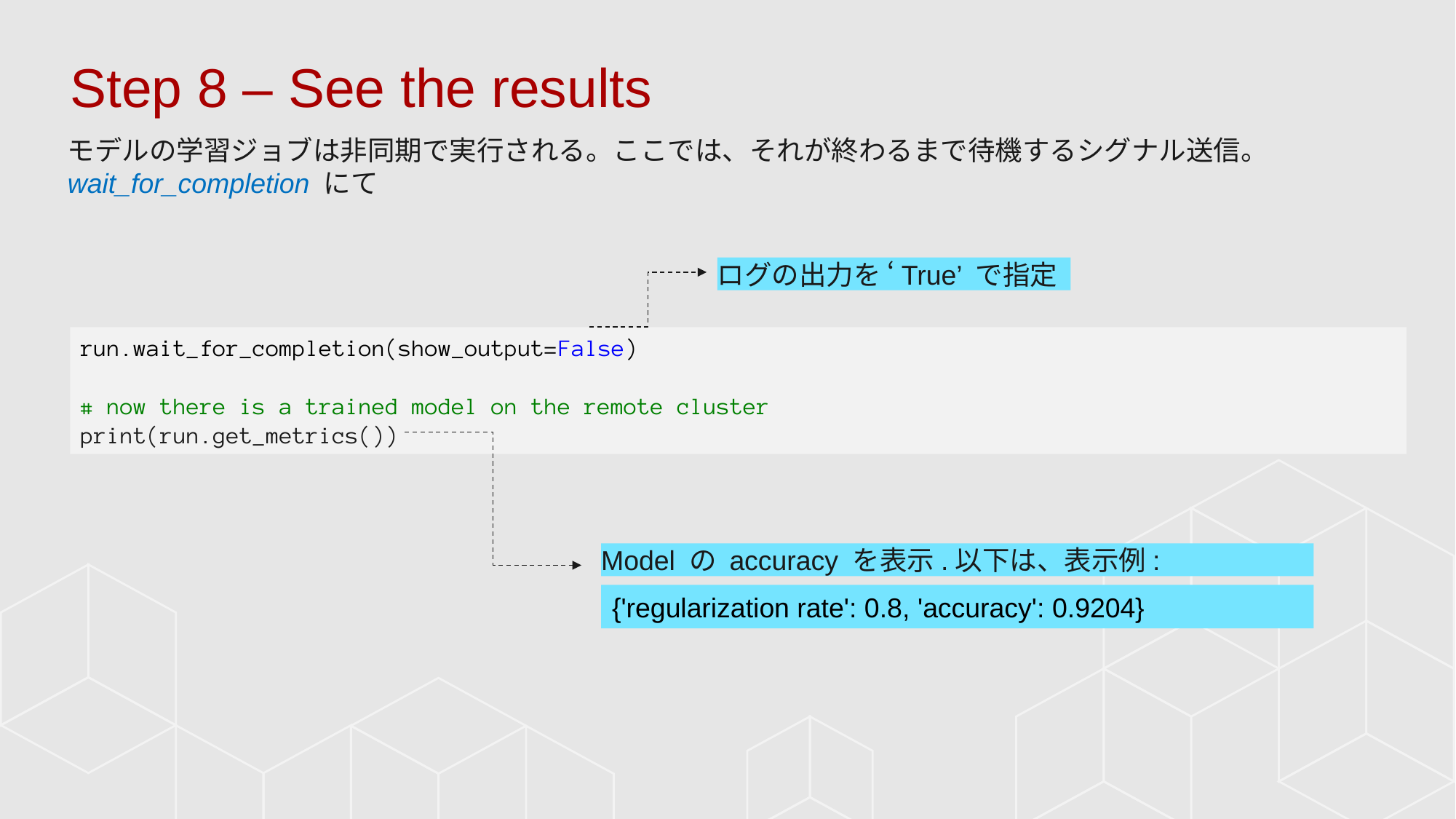

Step 8 – See the results
モデルの学習ジョブは非同期で実行される。ここでは、それが終わるまで待機するシグナル送信。
wait_for_completion にて
ログの出力を ‘True’ で指定
run.wait_for_completion(show_output=False)

# now there is a trained model on the remote cluster
print(run.get_metrics())
Model の accuracy を表示.以下は、表示例:
{'regularization rate': 0.8, 'accuracy': 0.9204}